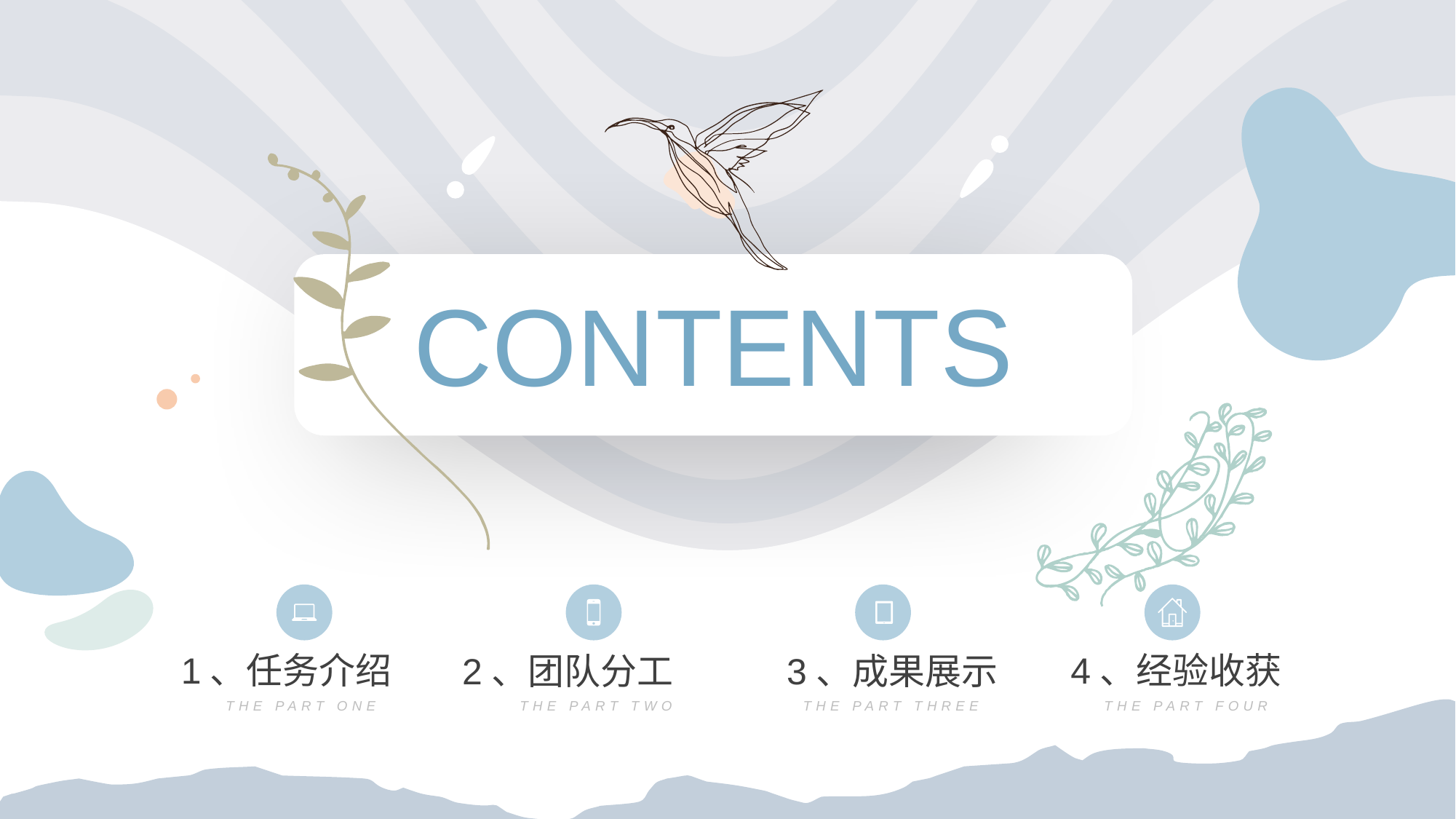

CONTENTS

1、任务介绍
4、经验收获
2、团队分工
3、成果展示
THE PART ONE
THE PART TWO
THE PART THREE
THE PART FOUR